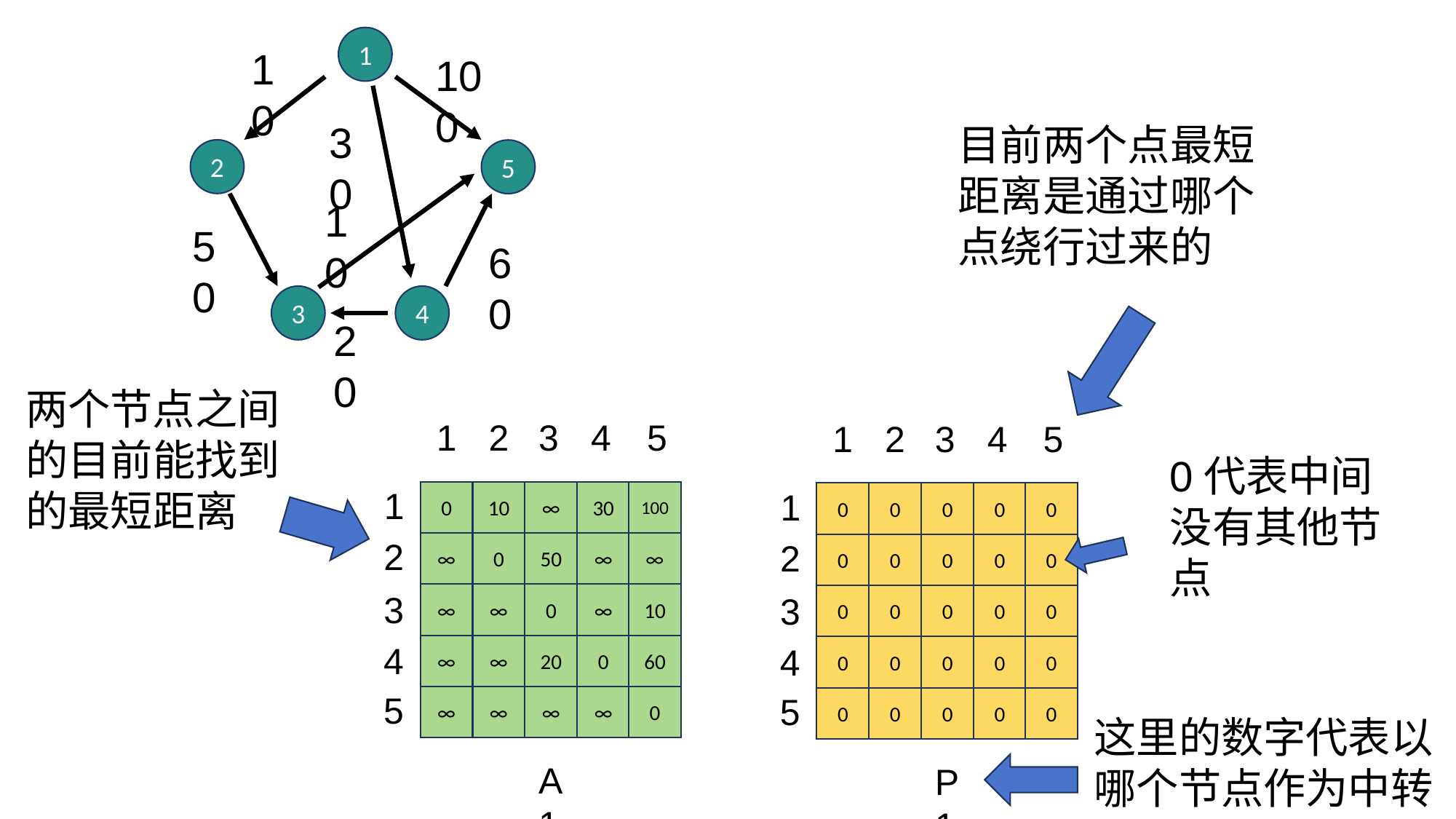

1
10
100
30
目前两个点最短距离是通过哪个点绕行过来的
2
5
10
50
60
3
4
20

两个节点之间的目前能找到的最短距离
4
5
3
2
1
4
5
3
2
1
0代表中间没有其他节点
1
1
10
30
100
0
∞
0
0
0
0
0

2
2
0
∞
∞
∞
50
0
0
0
0
0

3
3
∞
∞
10
∞
0
0
0
0
0
0
4
4
∞
0
60
∞
20
0
0
0
0
0
5
5
∞
∞
0
∞
∞
0
0
0
0
0
这里的数字代表以哪个节点作为中转
A1
P1